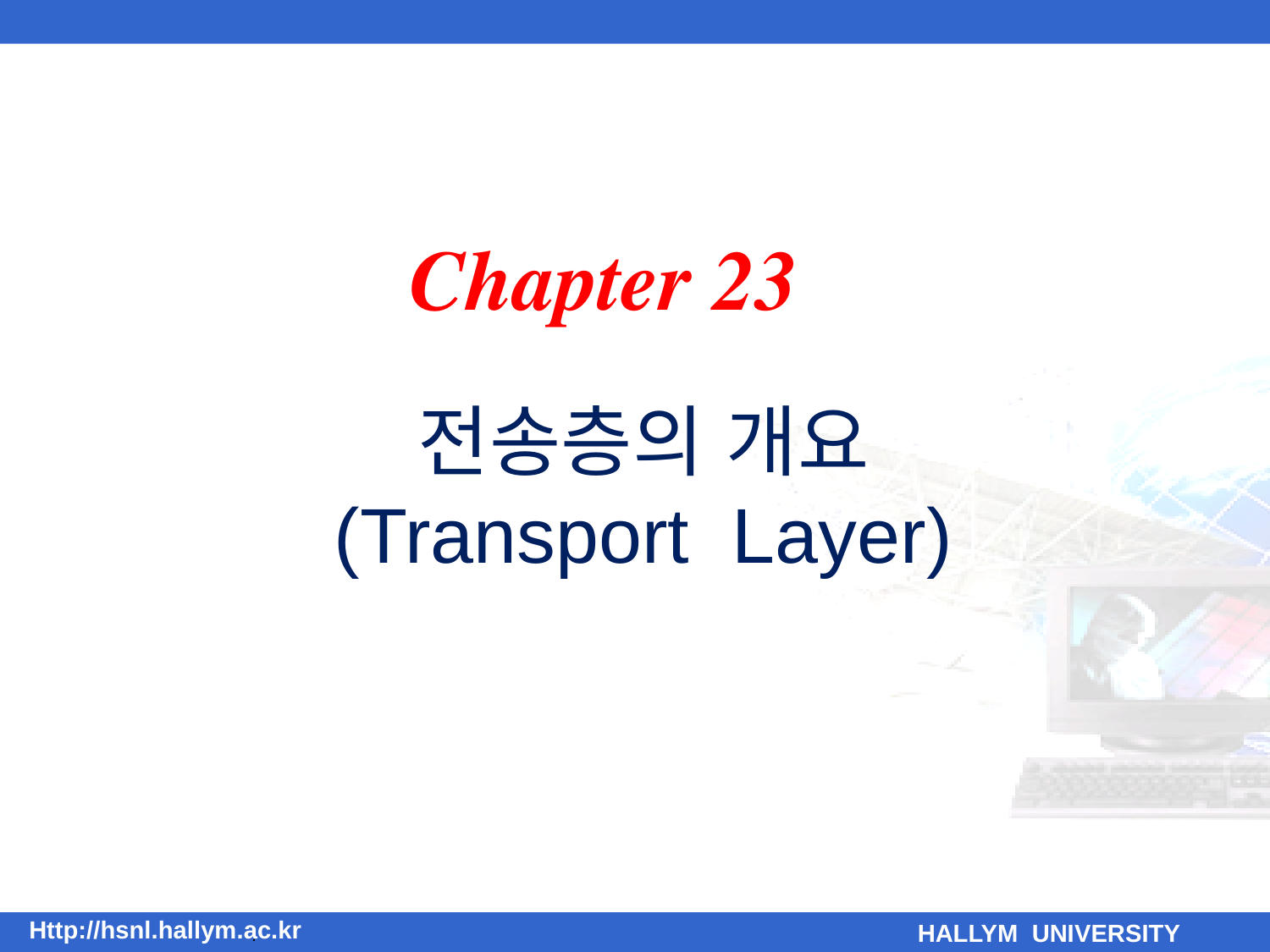

Chapter 23
전송층의 개요
(Transport  Layer)

.